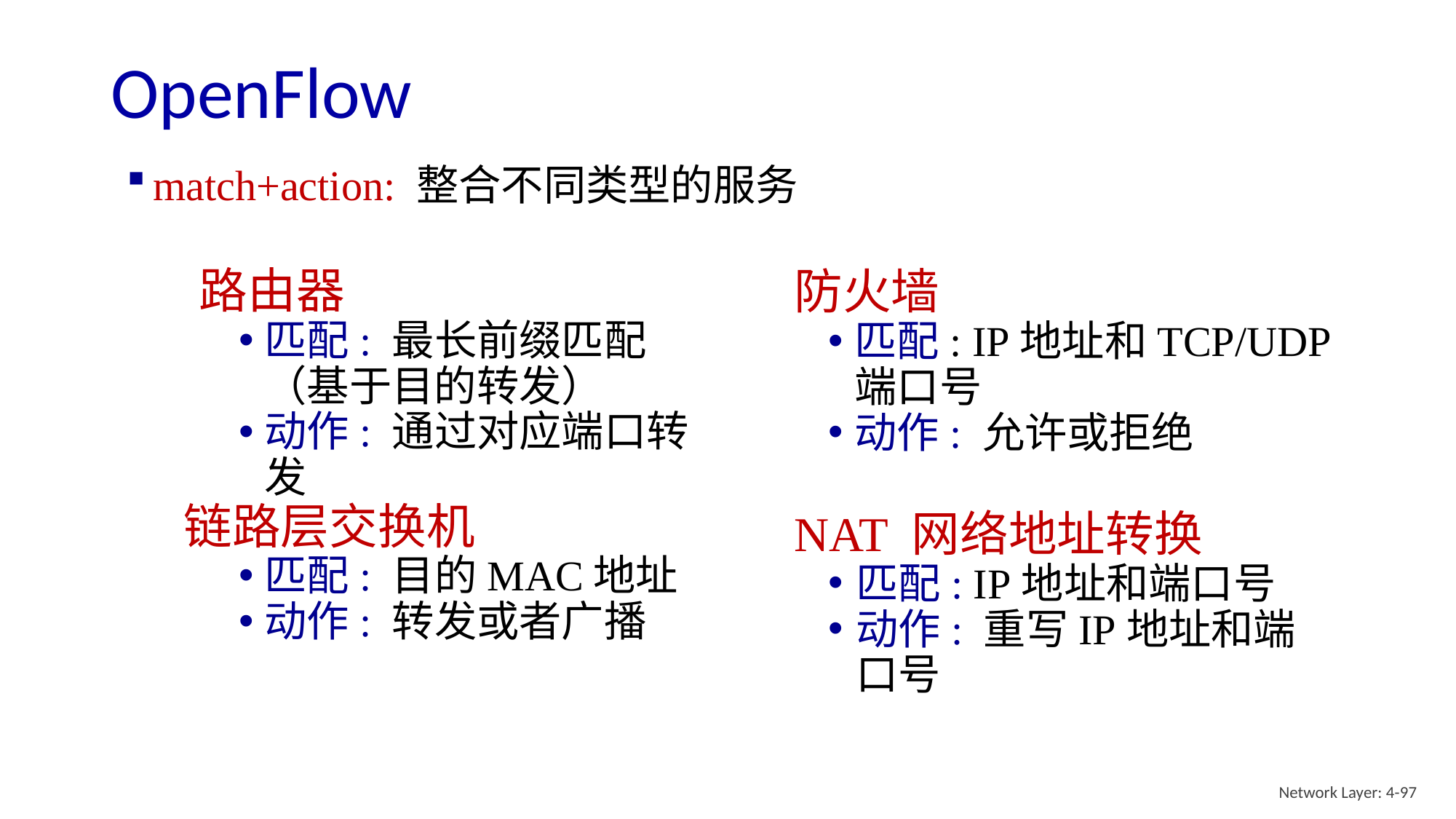

# OpenFlow
match+action: 整合不同类型的服务
路由器
匹配: 最长前缀匹配（基于目的转发）
动作: 通过对应端口转发
链路层交换机
匹配: 目的MAC地址
动作: 转发或者广播
防火墙
匹配: IP地址和TCP/UDP端口号
动作: 允许或拒绝

NAT 网络地址转换
匹配: IP地址和端口号
动作: 重写IP地址和端口号

Network Layer: 4-97